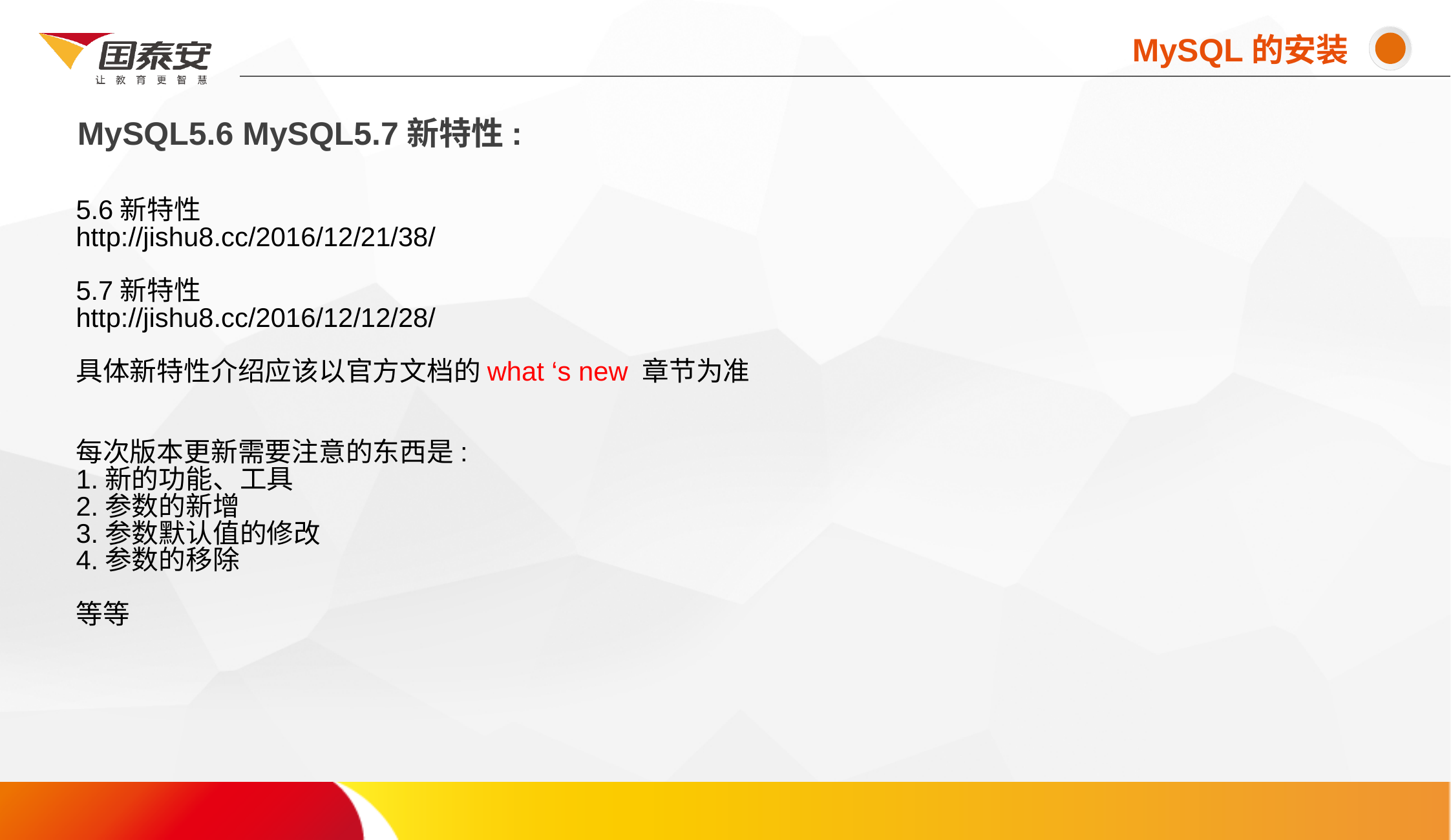

MySQL的安装
MySQL5.6 MySQL5.7新特性:

# 5.6新特性 http://jishu8.cc/2016/12/21/38/ 5.7新特性 http://jishu8.cc/2016/12/12/28/ 具体新特性介绍应该以官方文档的what ‘s new 章节为准 每次版本更新需要注意的东西是: 1.新的功能、工具 2.参数的新增 3.参数默认值的修改 4.参数的移除 等等